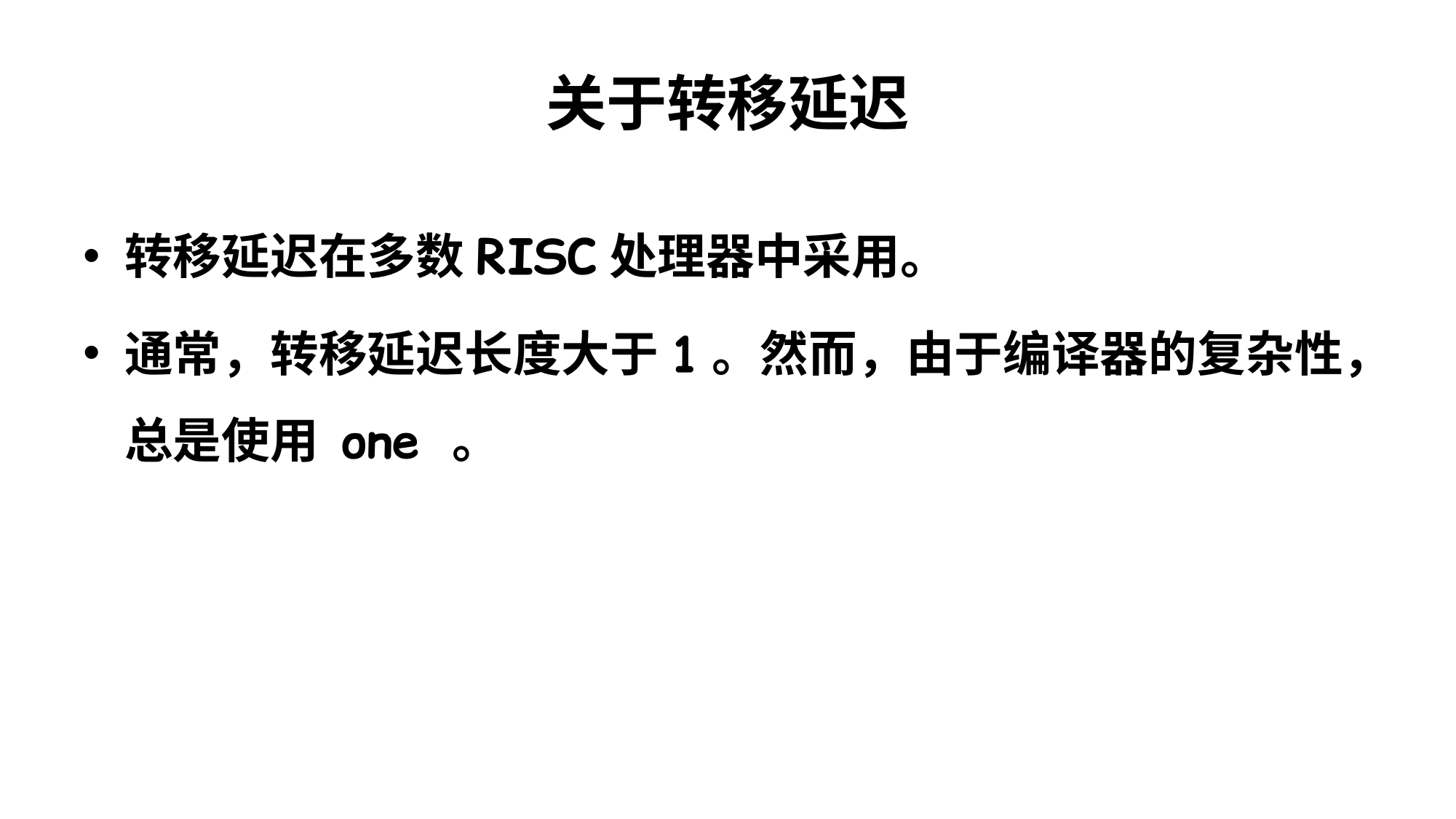

# 关于转移延迟
转移延迟在多数RISC处理器中采用。
通常，转移延迟长度大于1。然而，由于编译器的复杂性，总是使用 one 。
233